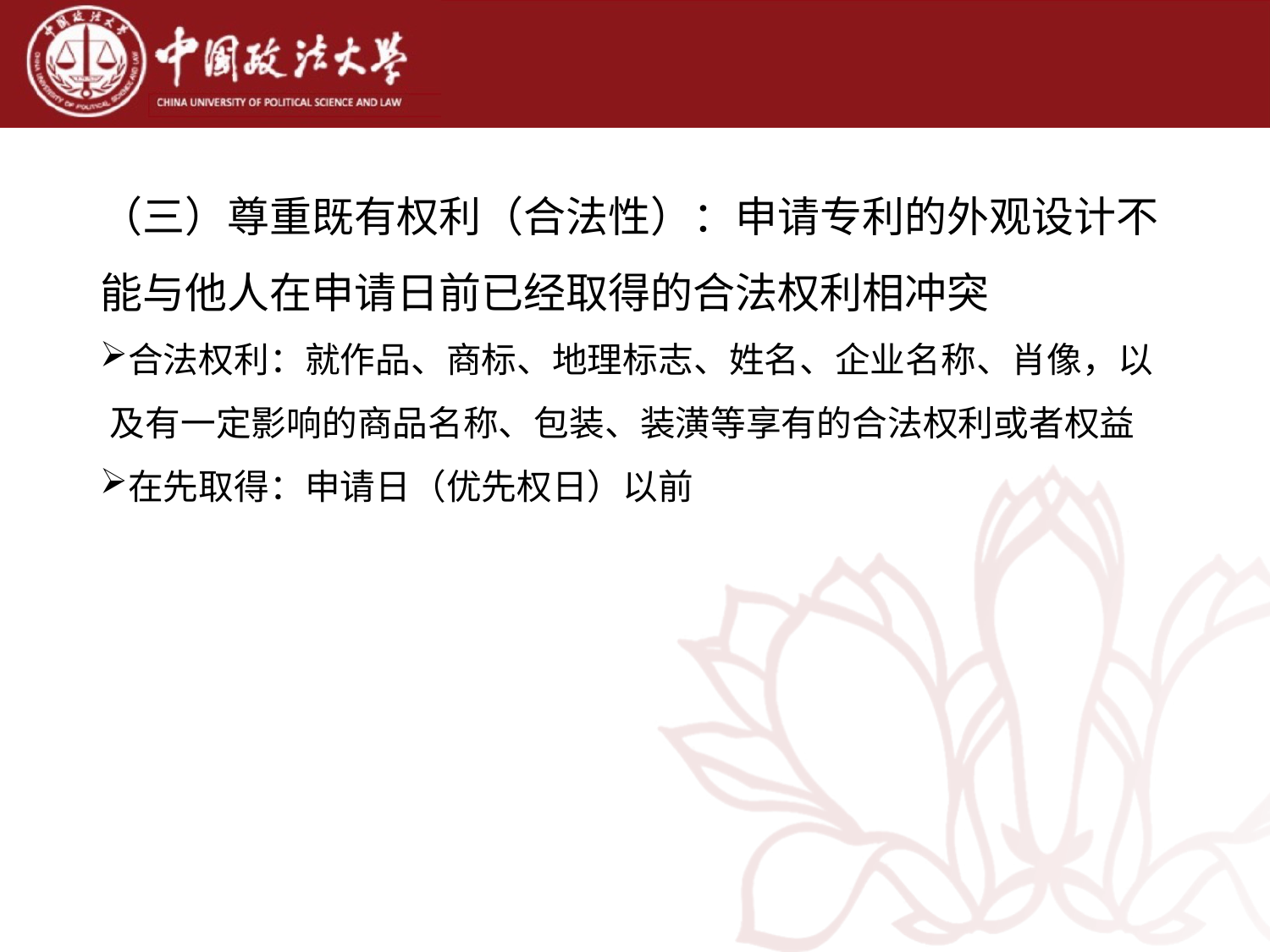

（三）尊重既有权利（合法性）：申请专利的外观设计不能与他人在申请日前已经取得的合法权利相冲突
合法权利：就作品、商标、地理标志、姓名、企业名称、肖像，以及有一定影响的商品名称、包装、装潢等享有的合法权利或者权益
在先取得：申请日（优先权日）以前